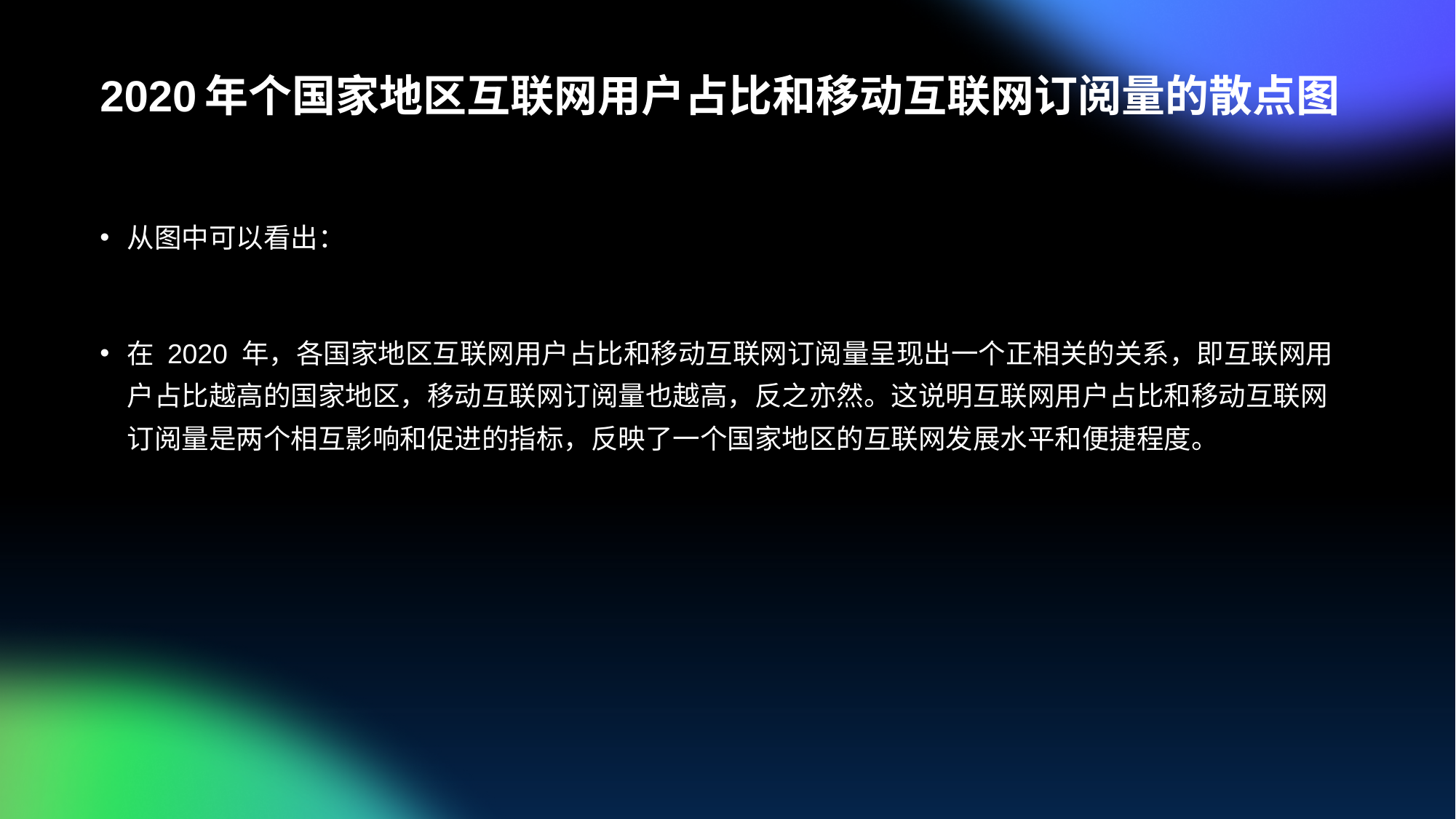

# 2020年个国家地区互联网用户占比和移动互联网订阅量的散点图

从图中可以看出：

在 2020 年，各国家地区互联网用户占比和移动互联网订阅量呈现出一个正相关的关系，即互联网用户占比越高的国家地区，移动互联网订阅量也越高，反之亦然。这说明互联网用户占比和移动互联网订阅量是两个相互影响和促进的指标，反映了一个国家地区的互联网发展水平和便捷程度。